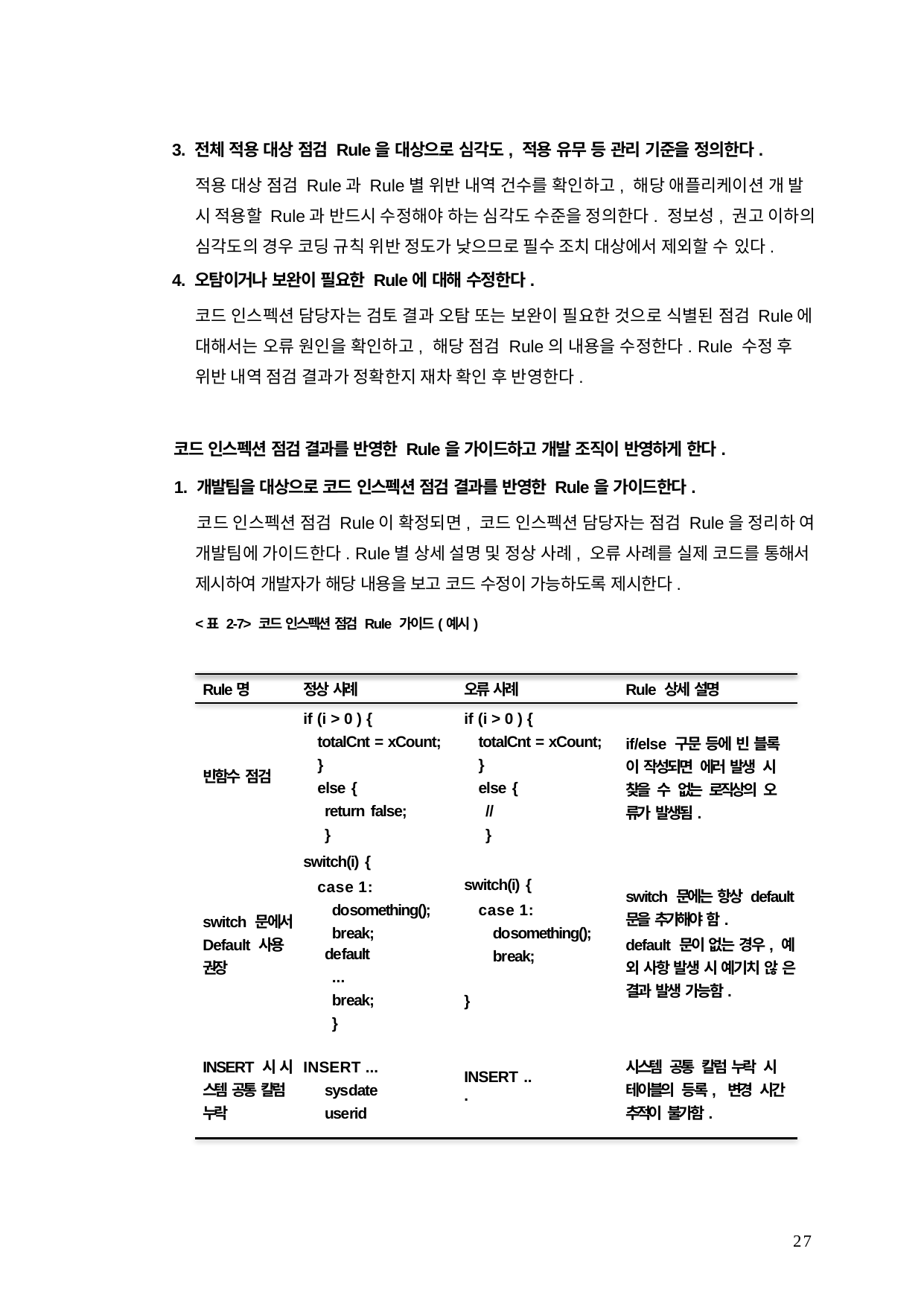

3. 전체 적용 대상 점검 Rule을 대상으로 심각도, 적용 유무 등 관리 기준을 정의한다.
적용 대상 점검 Rule과 Rule별 위반 내역 건수를 확인하고, 해당 애플리케이션 개 발 시 적용할 Rule과 반드시 수정해야 하는 심각도 수준을 정의한다. 정보성, 권고 이하의 심각도의 경우 코딩 규칙 위반 정도가 낮으므로 필수 조치 대상에서 제외할 수 있다.

4. 오탐이거나 보완이 필요한 Rule에 대해 수정한다.
코드 인스펙션 담당자는 검토 결과 오탐 또는 보완이 필요한 것으로 식별된 점검 Rule에 대해서는 오류 원인을 확인하고, 해당 점검 Rule의 내용을 수정한다. Rule 수정 후 위반 내역 점검 결과가 정확한지 재차 확인 후 반영한다.

코드 인스펙션 점검 결과를 반영한 Rule을 가이드하고 개발 조직이 반영하게 한다.

1. 개발팀을 대상으로 코드 인스펙션 점검 결과를 반영한 Rule을 가이드한다.
코드 인스펙션 점검 Rule이 확정되면, 코드 인스펙션 담당자는 점검 Rule을 정리하 여 개발팀에 가이드한다. Rule별 상세 설명 및 정상 사례, 오류 사례를 실제 코드를 통해서 제시하여 개발자가 해당 내용을 보고 코드 수정이 가능하도록 제시한다.

<표 2-7> 코드 인스펙션 점검 Rule 가이드(예시)

Rule명	정상 사례	오류 사례	Rule 상세 설명

if (i > 0 ) {
totalCnt = xCount;
}
else {
return false;
}
if (i > 0 ) {
totalCnt = xCount;
}
else {
//
}
if/else 구문 등에 빈 블록 이 작성되면  에러 발생  시 찾을  수  없는  로직상의  오 류가 발생됨.
빈함수 점검
switch(i) {
case 1: dosomething(); break;
default
...
break;
}
switch(i) {
case 1: dosomething(); break;

}
switch 문에는 항상 default
문을 추가해야 함.
default 문이 없는 경우, 예 외 사항 발생 시 예기치 않 은 결과 발생 가능함.
switch 문에서 Default 사용 권장
INSERT 시 시 스템 공통 칼럼 누락
INSERT ... sysdate userid
시스템  공통  칼럼 누락  시 테이블의  등록,  변경  시간 추적이 불가함.
INSERT ...

27